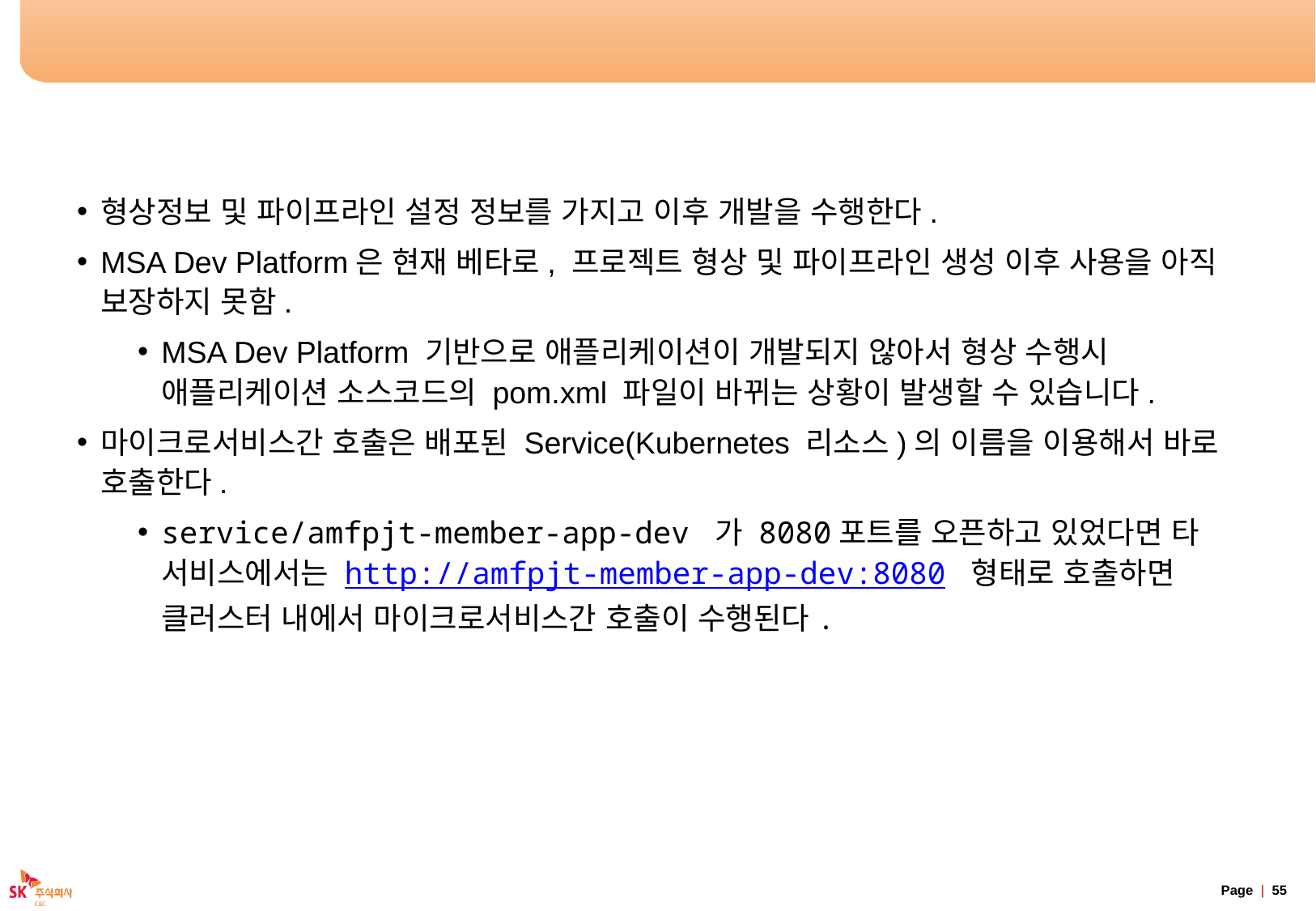

# 이후…

형상정보 및 파이프라인 설정 정보를 가지고 이후 개발을 수행한다.
MSA Dev Platform은 현재 베타로, 프로젝트 형상 및 파이프라인 생성 이후 사용을 아직 보장하지 못함.
MSA Dev Platform 기반으로 애플리케이션이 개발되지 않아서 형상 수행시 애플리케이션 소스코드의 pom.xml 파일이 바뀌는 상황이 발생할 수 있습니다.
마이크로서비스간 호출은 배포된 Service(Kubernetes 리소스)의 이름을 이용해서 바로 호출한다.
service/amfpjt-member-app-dev 가 8080포트를 오픈하고 있었다면 타 서비스에서는 http://amfpjt-member-app-dev:8080 형태로 호출하면 클러스터 내에서 마이크로서비스간 호출이 수행된다.